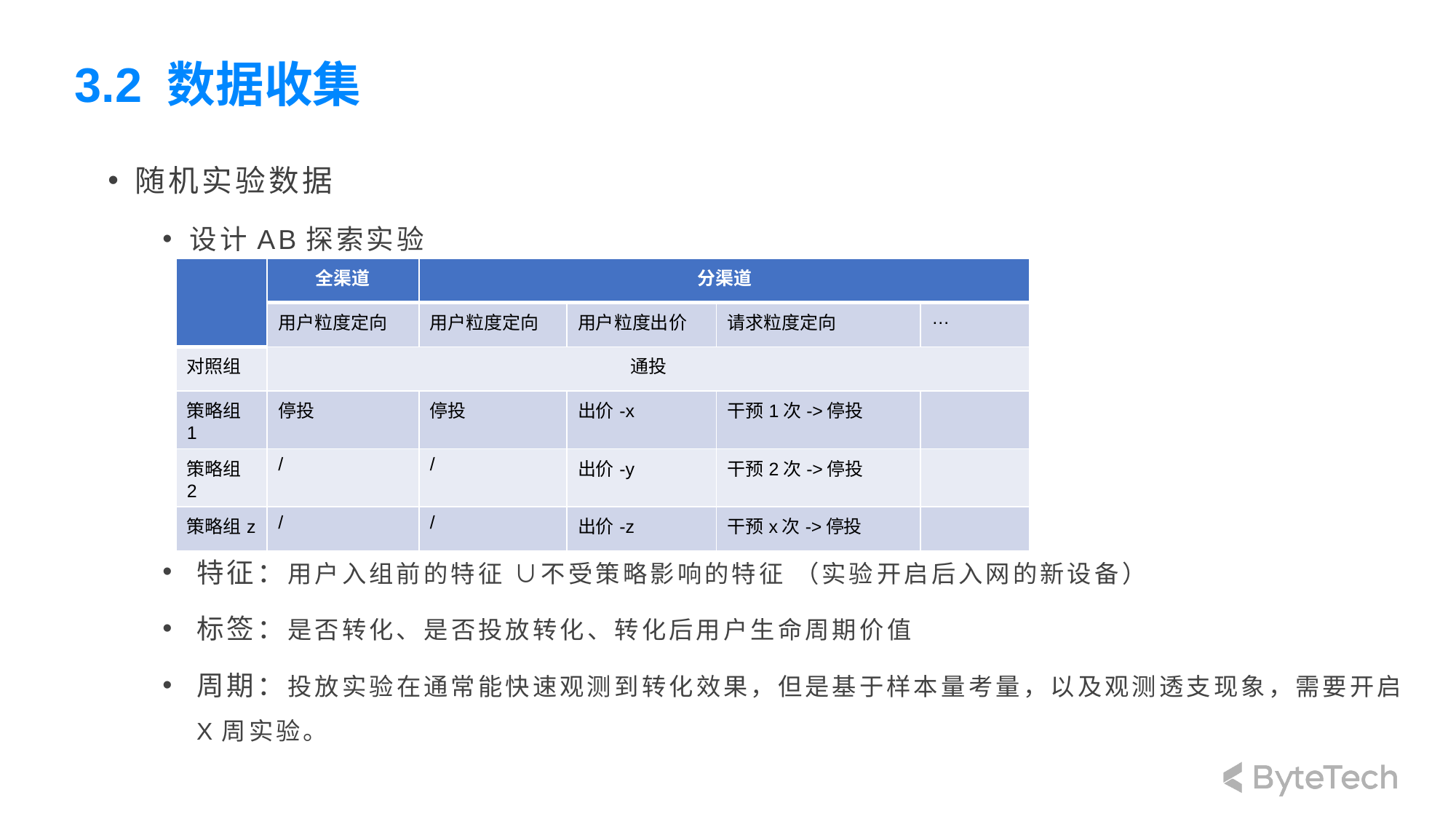

# 3.2 数据收集
随机实验数据
设计AB探索实验

分析探索实验数据，可以帮助预估收益空间

特征：用户入组前的特征 ∪不受策略影响的特征 （实验开启后入网的新设备）
标签：是否转化、是否投放转化、转化后用户生命周期价值
周期：投放实验在通常能快速观测到转化效果，但是基于样本量考量，以及观测透支现象，需要开启X周实验。
|  | 全渠道 | 分渠道 |  |  |  |
| --- | --- | --- | --- | --- | --- |
|  | 用户粒度定向 | 用户粒度定向 | 用户粒度出价 | 请求粒度定向 | … |
| 对照组 | 通投 |  |  |  |  |
| 策略组1 | 停投 | 停投 | 出价-x | 干预1次->停投 |  |
| 策略组2 | / | / | 出价-y | 干预2次->停投 |  |
| 策略组z | / | / | 出价-z | 干预x次->停投 |  |